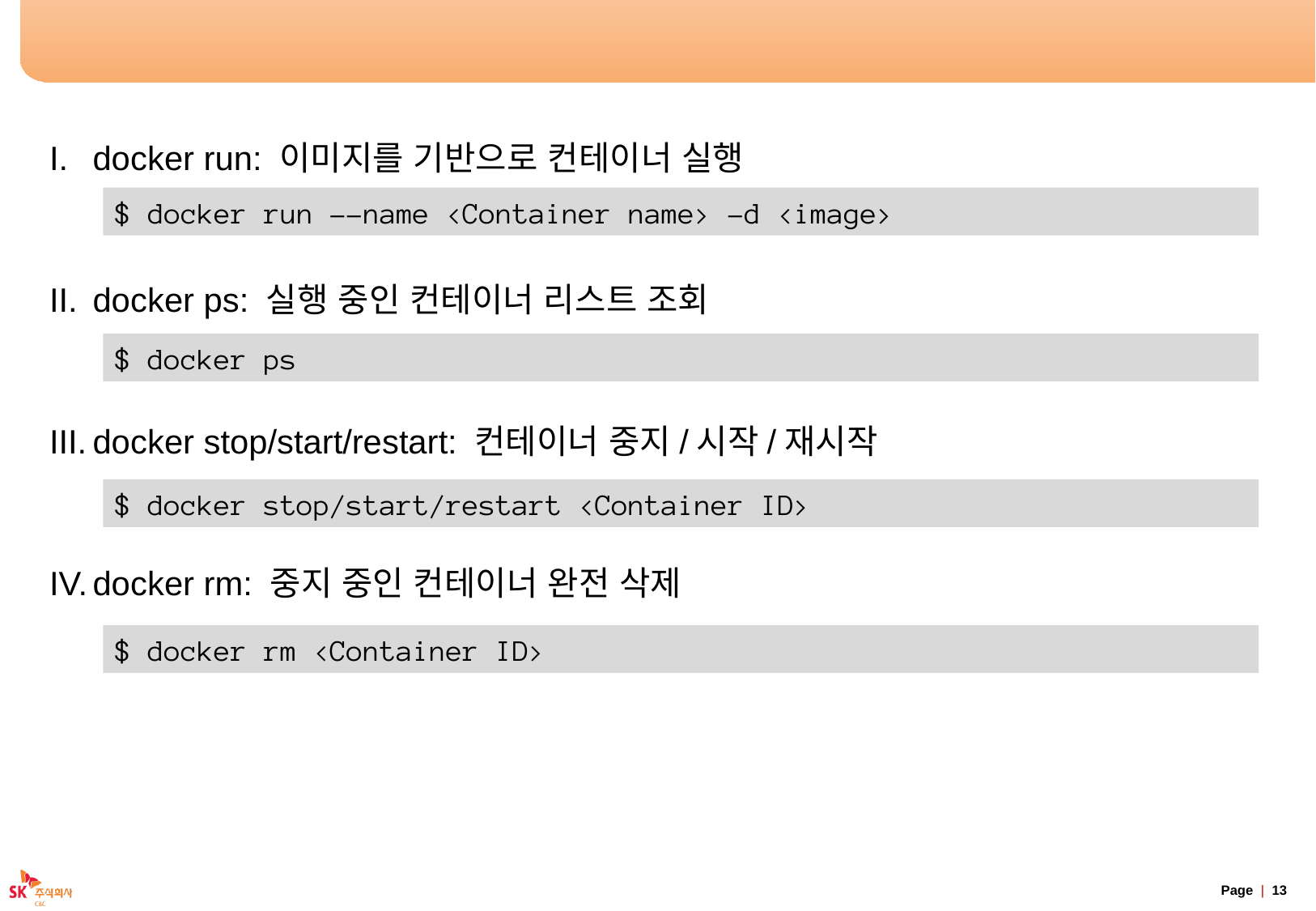

# 기본적인 Docker 명령어들 - 컨테이너 관리
docker run: 이미지를 기반으로 컨테이너 실행

docker ps: 실행 중인 컨테이너 리스트 조회

docker stop/start/restart: 컨테이너 중지/시작/재시작

docker rm: 중지 중인 컨테이너 완전 삭제

$ docker run --name <Container name> -d <image>
$ docker ps
$ docker stop/start/restart <Container ID>
$ docker rm <Container ID>